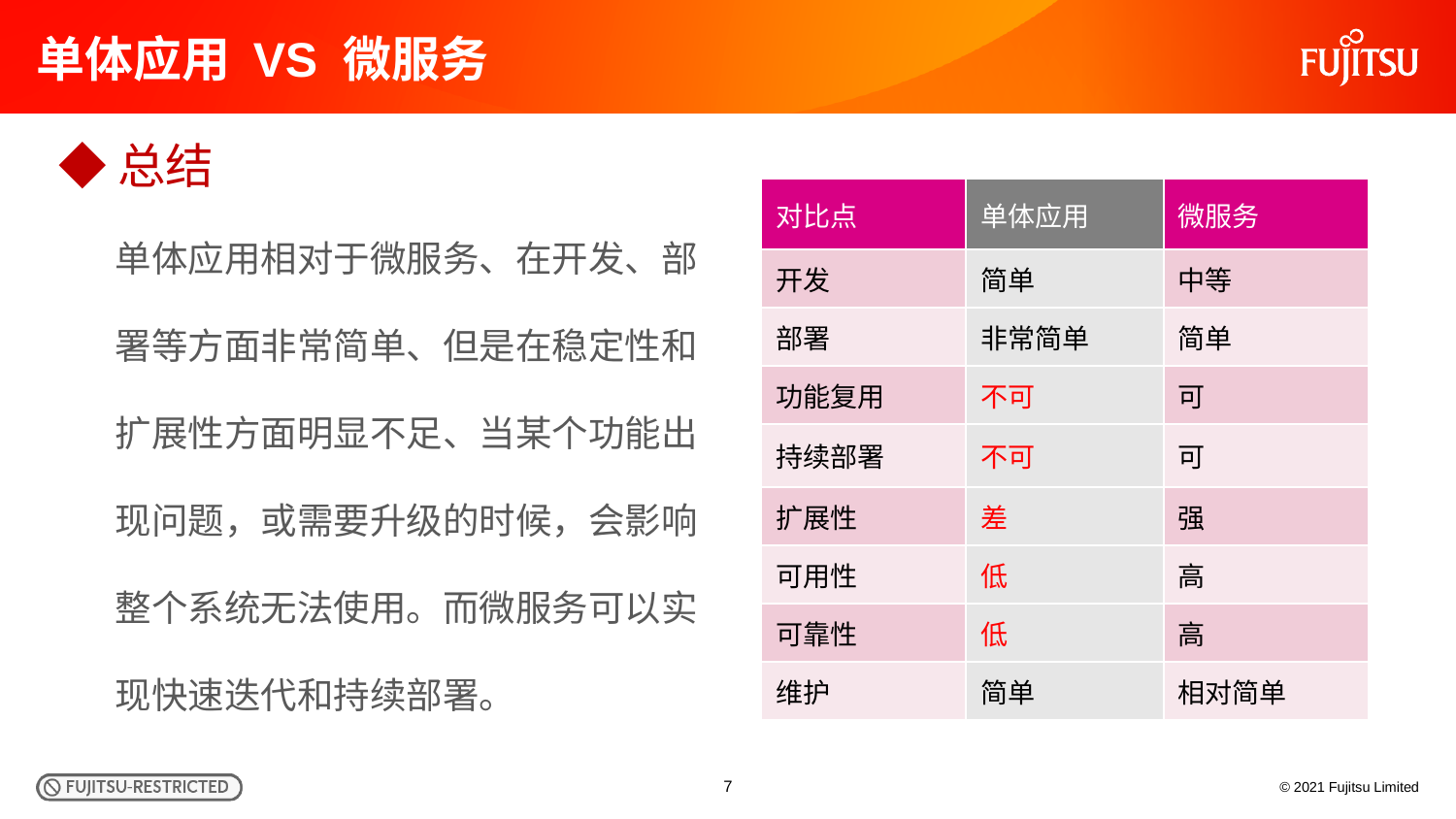

# 单体应用 VS 微服务
◆总结
| 对比点 | 单体应用 | 微服务 |
| --- | --- | --- |
| 开发 | 简单 | 中等 |
| 部署 | 非常简单 | 简单 |
| 功能复用 | 不可 | 可 |
| 持续部署 | 不可 | 可 |
| 扩展性 | 差 | 强 |
| 可用性 | 低 | 高 |
| 可靠性 | 低 | 高 |
| 维护 | 简单 | 相对简单 |
单体应用相对于微服务、在开发、部署等方面非常简单、但是在稳定性和扩展性方面明显不足、当某个功能出现问题，或需要升级的时候，会影响整个系统无法使用。而微服务可以实现快速迭代和持续部署。
7
© 2021 Fujitsu Limited